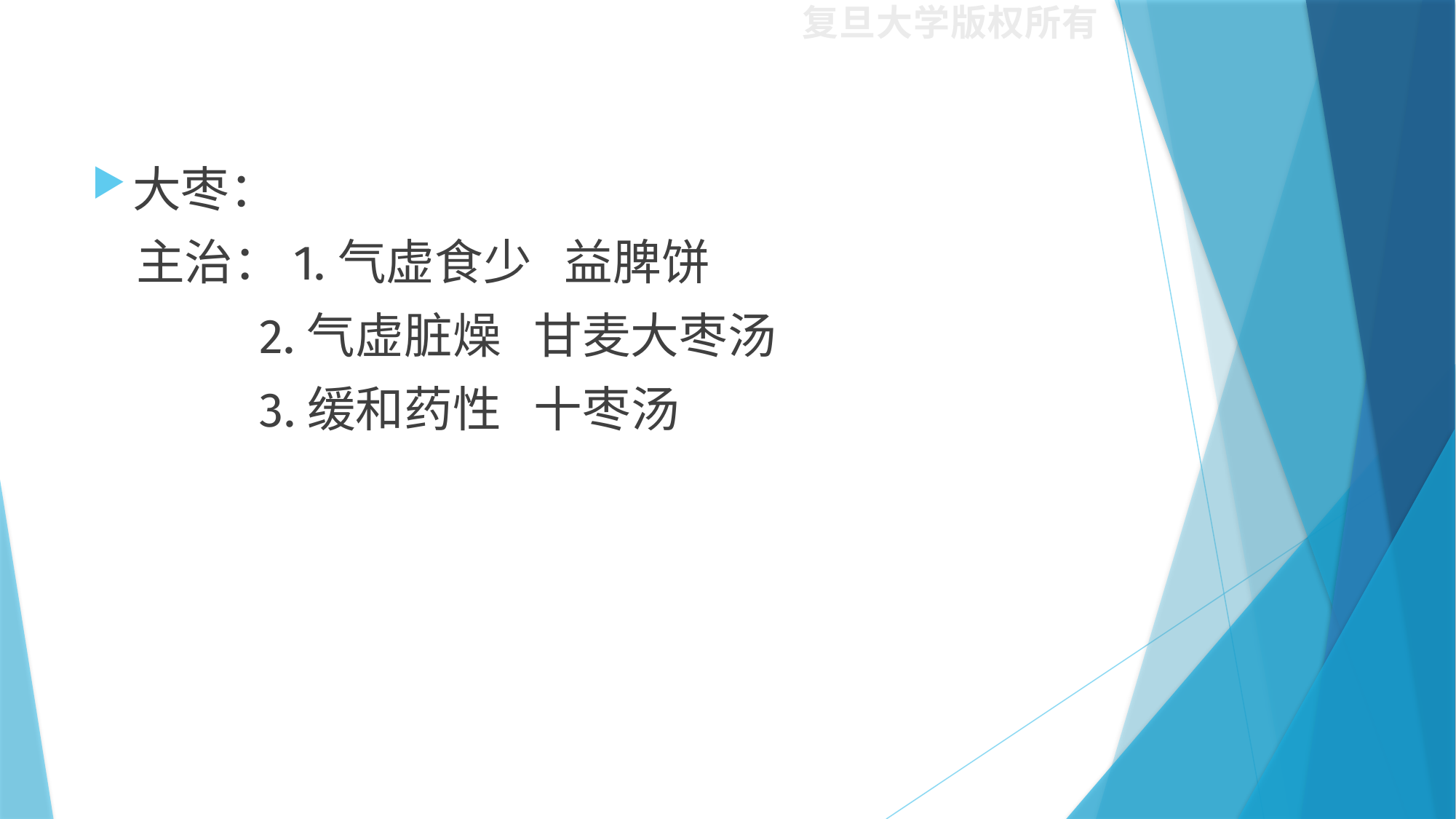

#
大枣：
   主治：1.气虚食少   益脾饼
             2.气虚脏燥   甘麦大枣汤
             3.缓和药性   十枣汤